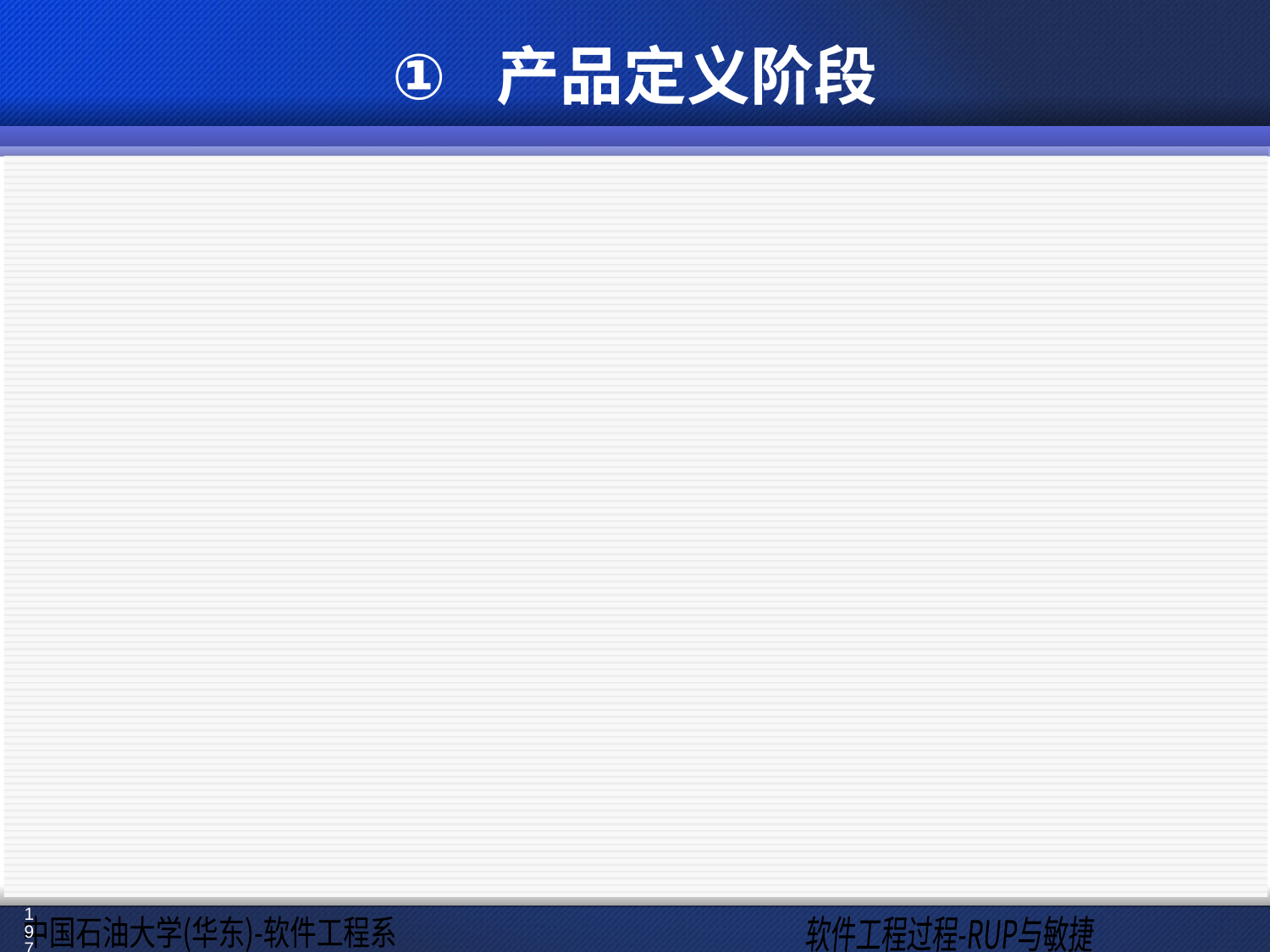

# 产品定义阶段
通常称为“Sprint Zero”
也使用Scrum的实践，例如每日会议
目标：进行项目准备（just enough）。在计划阶段进行的计划和技术分析是为了使迭代以一种受控的方式进行
所需的活动和详细程度取决于软件的复杂程度、质量要求、项目规模、项目设置和重用的要求等
如果没有适当的计划就进入首次迭代会有很大的风险
通常情况下由核心团队完成，由专家进行项目的计划
项目在正式迭代开始之前全力进行准备(ramped up )
197